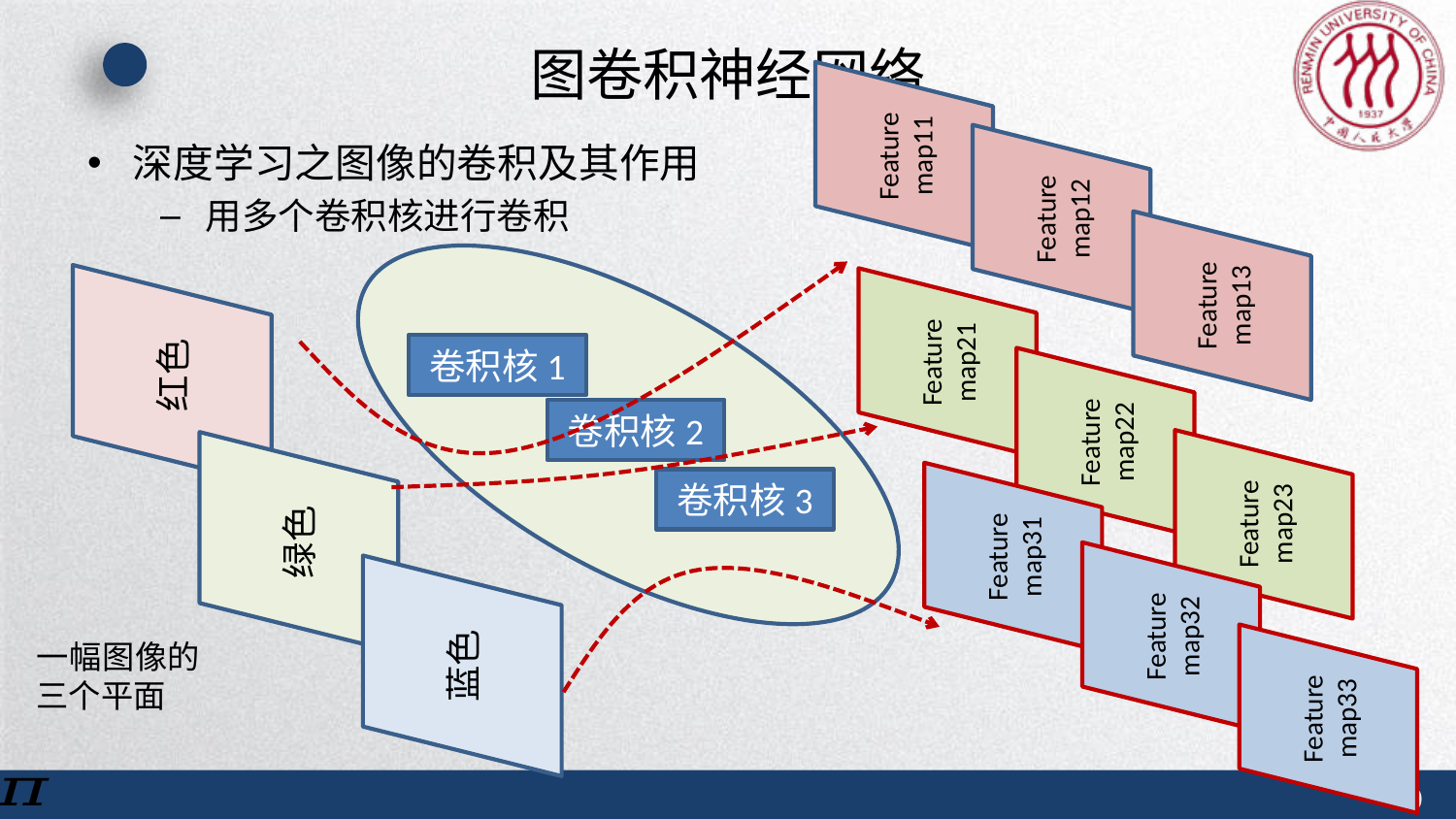

# 图卷积神经网络
Featuremap11
Featuremap12
深度学习之图像的卷积及其作用
用多个卷积核进行卷积

Featuremap13

Featuremap21
红色

卷积核1
Featuremap22
卷积核2

Featuremap23
绿色
Featuremap31
卷积核3
Featuremap32
蓝色

Featuremap33
一幅图像的三个平面